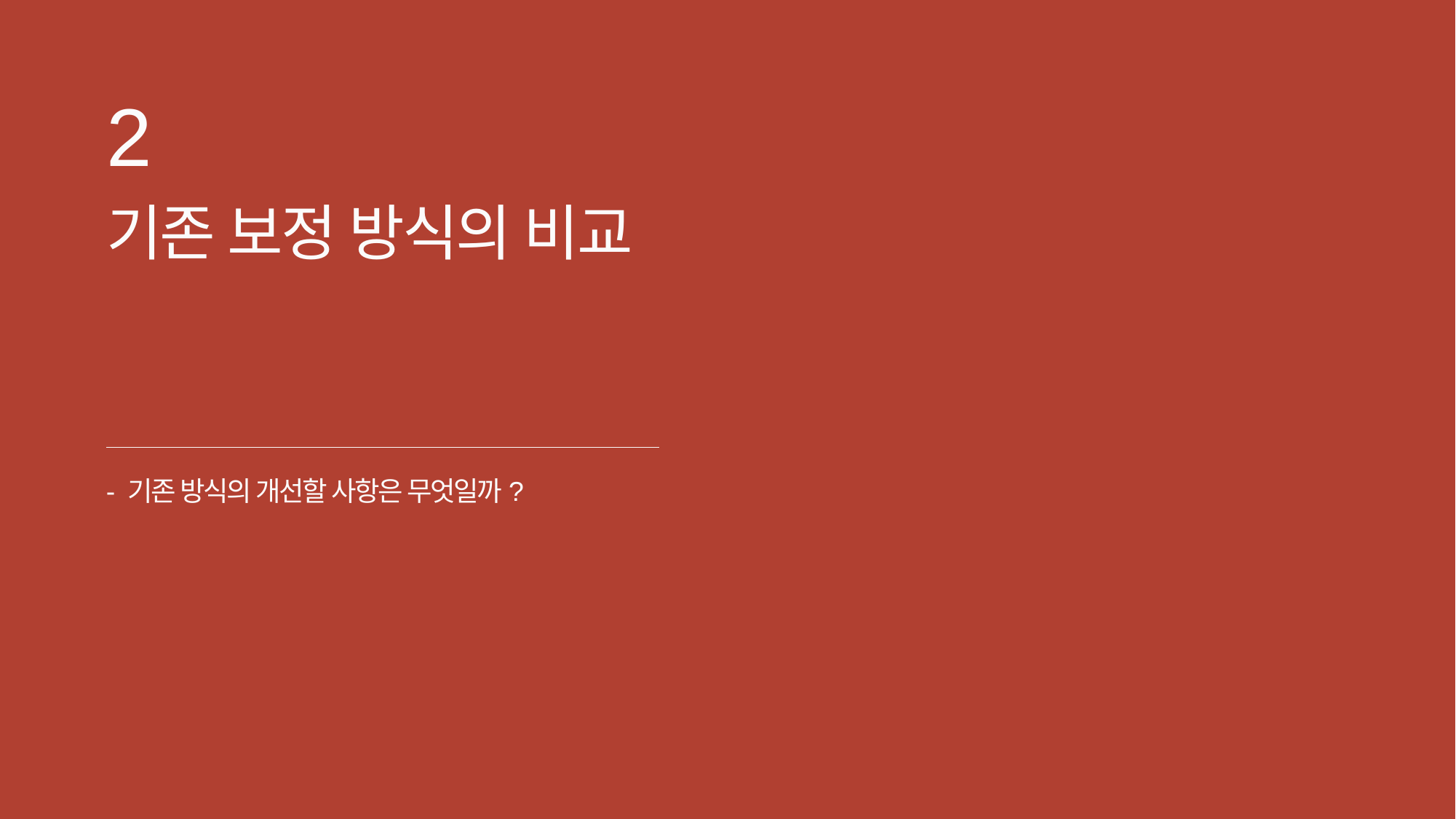

2
기존 보정 방식의 비교
- 기존 방식의 개선할 사항은 무엇일까?